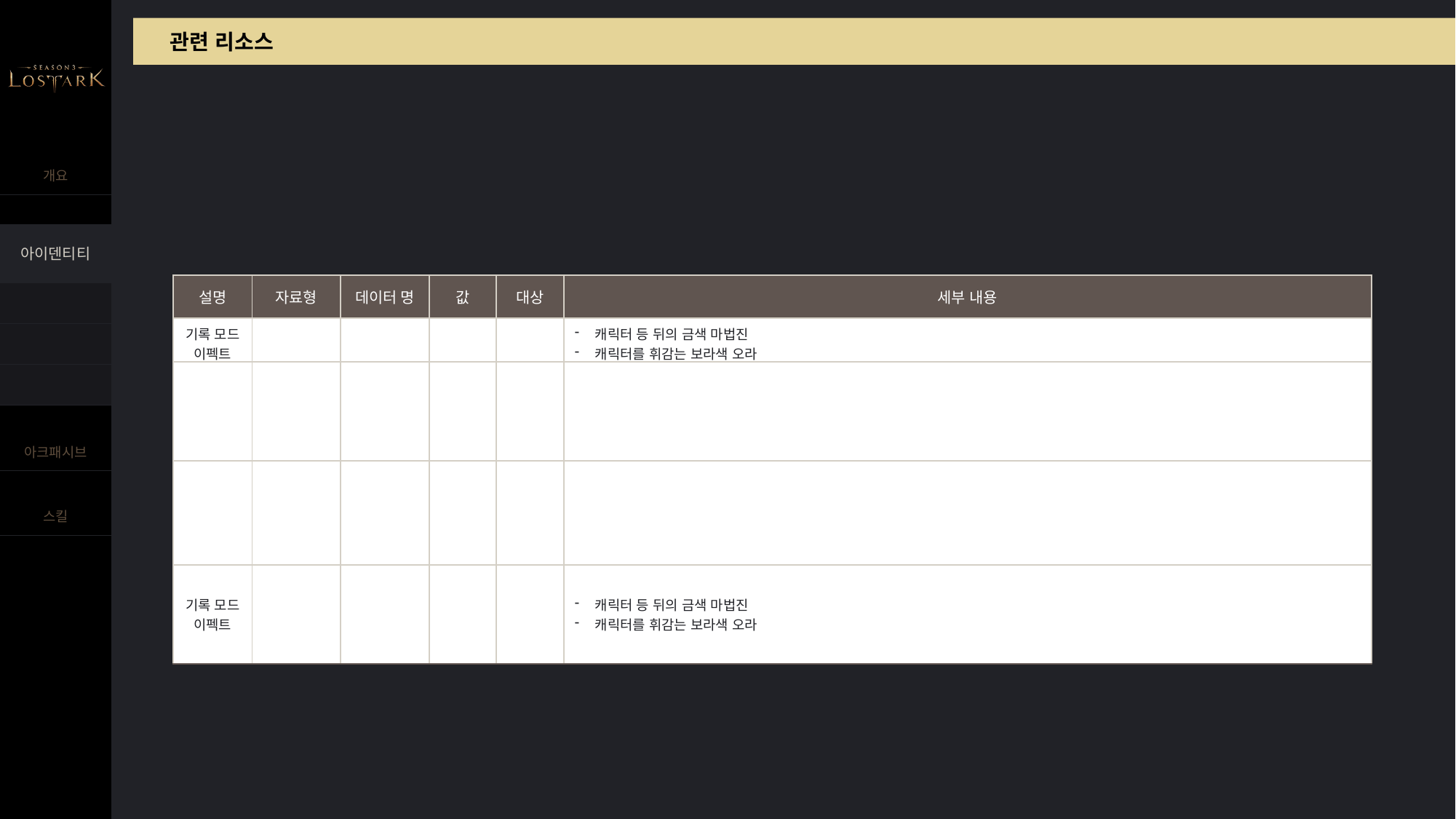

관련 리소스

| 설명 | 자료형 | 데이터 명 | 값 | 대상 | 세부 내용 |
| --- | --- | --- | --- | --- | --- |
| 기록 모드 이펙트 |  |  |  |  | 캐릭터 등 뒤의 금색 마법진 캐릭터를 휘감는 보라색 오라 |
|  |  |  |  |  |  |
|  |  |  |  |  |  |
| 기록 모드 이펙트 |  |  |  |  | 캐릭터 등 뒤의 금색 마법진 캐릭터를 휘감는 보라색 오라 |